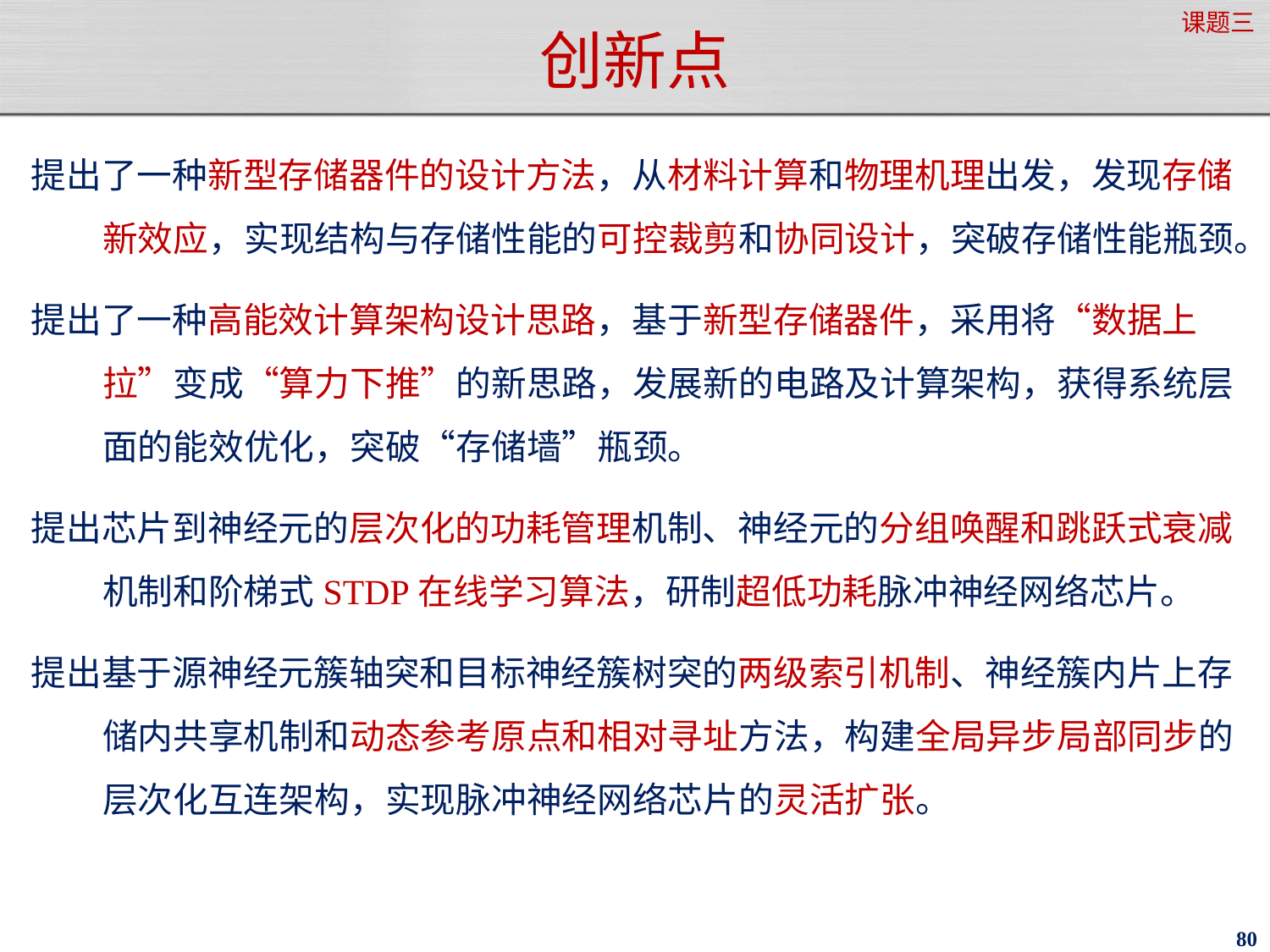

课题三
# 创新点
提出了一种新型存储器件的设计方法，从材料计算和物理机理出发，发现存储新效应，实现结构与存储性能的可控裁剪和协同设计，突破存储性能瓶颈。
提出了一种高能效计算架构设计思路，基于新型存储器件，采用将“数据上拉”变成“算力下推”的新思路，发展新的电路及计算架构，获得系统层面的能效优化，突破“存储墙”瓶颈。
提出芯片到神经元的层次化的功耗管理机制、神经元的分组唤醒和跳跃式衰减机制和阶梯式STDP在线学习算法，研制超低功耗脉冲神经网络芯片。
提出基于源神经元簇轴突和目标神经簇树突的两级索引机制、神经簇内片上存储内共享机制和动态参考原点和相对寻址方法，构建全局异步局部同步的层次化互连架构，实现脉冲神经网络芯片的灵活扩张。
80